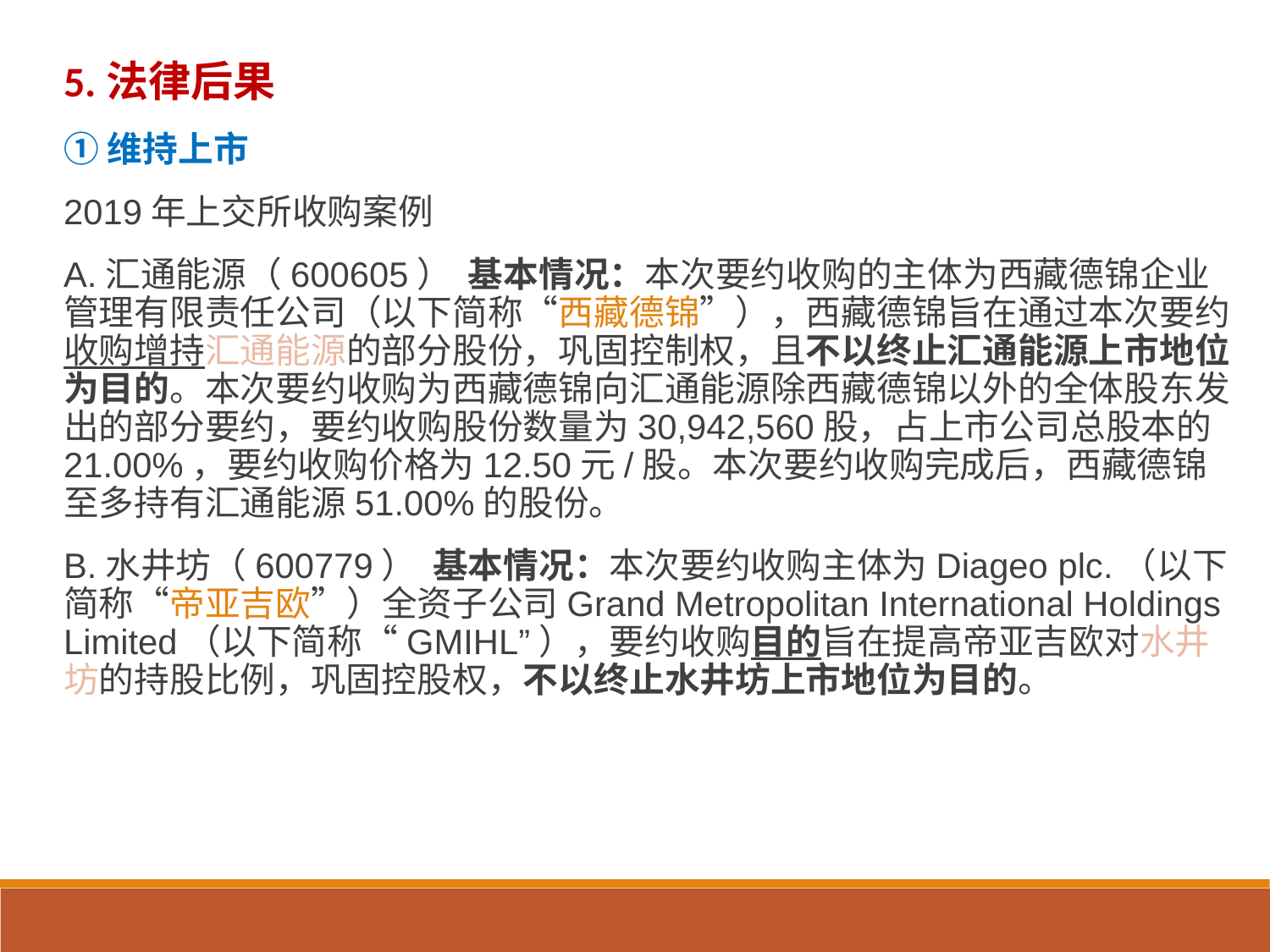

5.法律后果
①维持上市
2019年上交所收购案例
A.汇通能源（600605）  基本情况：本次要约收购的主体为西藏德锦企业管理有限责任公司（以下简称“西藏德锦”），西藏德锦旨在通过本次要约收购增持汇通能源的部分股份，巩固控制权，且不以终止汇通能源上市地位为目的。本次要约收购为西藏德锦向汇通能源除西藏德锦以外的全体股东发出的部分要约，要约收购股份数量为30,942,560股，占上市公司总股本的21.00%，要约收购价格为12.50元/股。本次要约收购完成后，西藏德锦至多持有汇通能源51.00%的股份。
B.水井坊（600779）  基本情况：本次要约收购主体为Diageo plc.（以下简称“帝亚吉欧”）全资子公司Grand Metropolitan International Holdings Limited（以下简称“GMIHL”），要约收购目的旨在提高帝亚吉欧对水井坊的持股比例，巩固控股权，不以终止水井坊上市地位为目的。